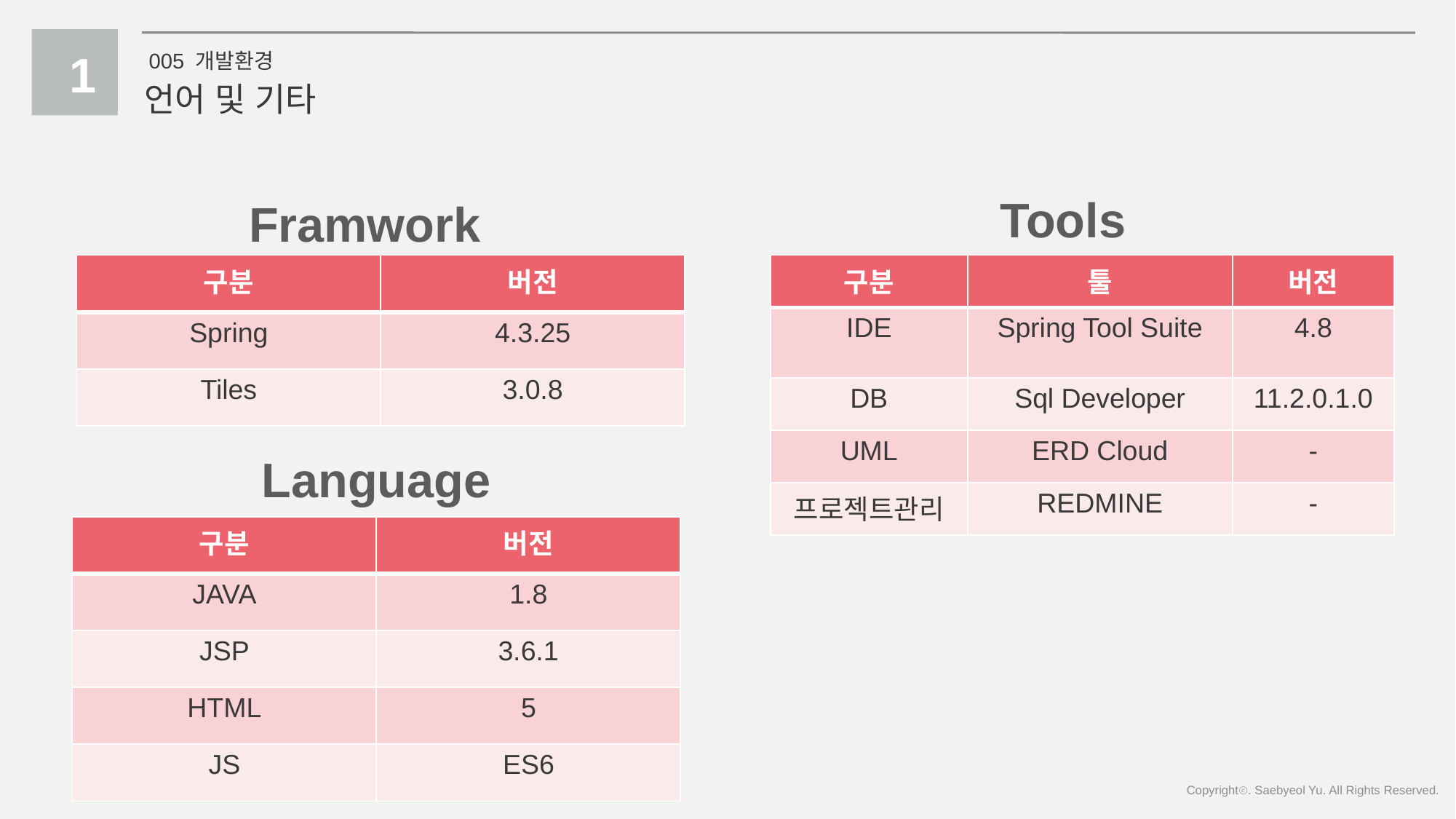

1
005 개발환경
언어 및 기타
Tools
Framwork
| 구분 | 버전 |
| --- | --- |
| Spring | 4.3.25 |
| Tiles | 3.0.8 |
| 구분 | 툴 | 버전 |
| --- | --- | --- |
| IDE | Spring Tool Suite | 4.8 |
| DB | Sql Developer | 11.2.0.1.0 |
| UML | ERD Cloud | - |
| 프로젝트관리 | REDMINE | - |
Language
| 구분 | 버전 |
| --- | --- |
| JAVA | 1.8 |
| JSP | 3.6.1 |
| HTML | 5 |
| JS | ES6 |